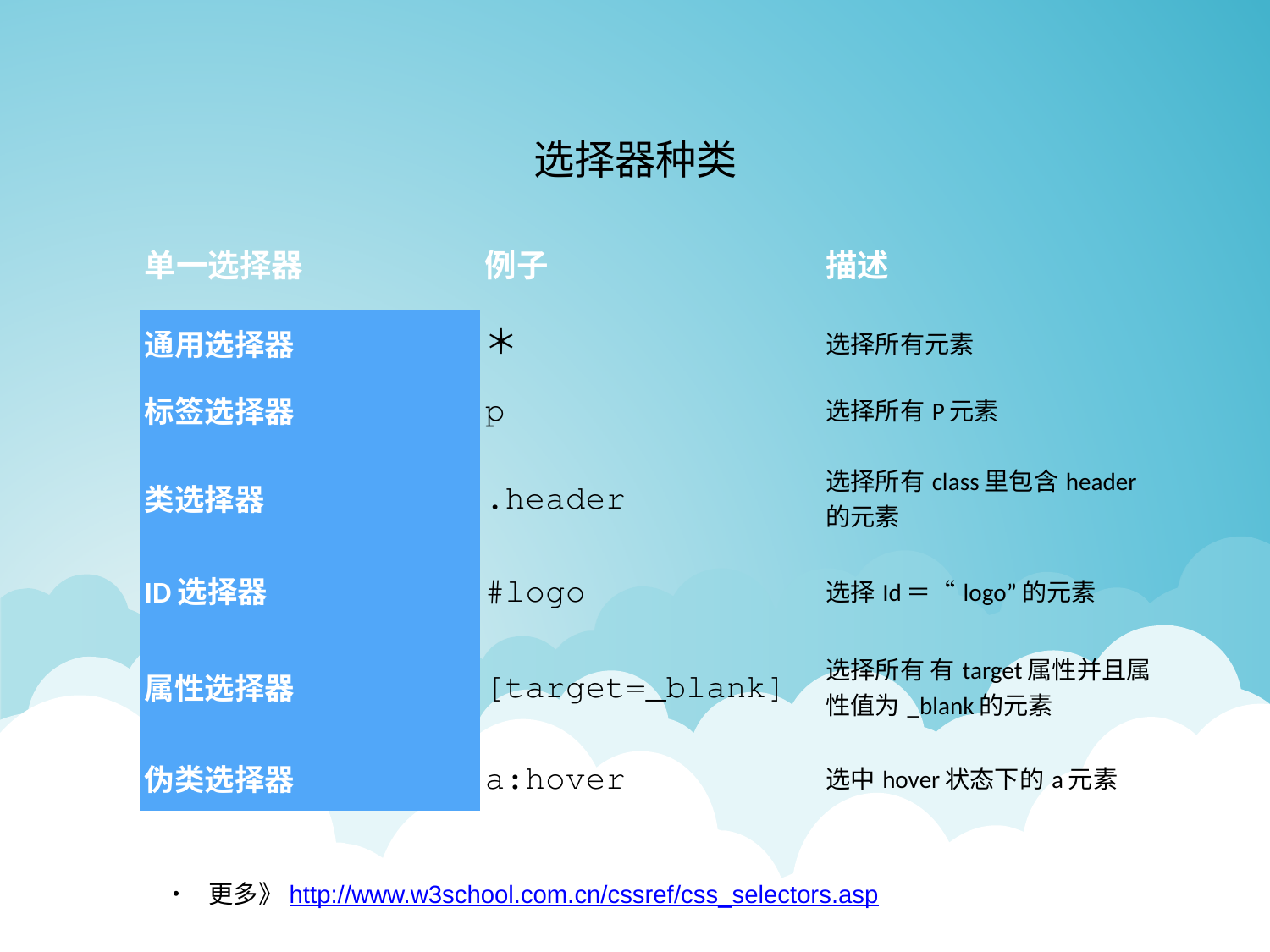

选择器种类
| 单一选择器 | 例子 | 描述 |
| --- | --- | --- |
| 通用选择器 | ＊ | 选择所有元素 |
| 标签选择器 | p | 选择所有P元素 |
| 类选择器 | .header | 选择所有class里包含header的元素 |
| ID选择器 | #logo | 选择Id＝“logo”的元素 |
| 属性选择器 | [target=\_blank] | 选择所有 有target属性并且属性值为\_blank的元素 |
| 伪类选择器 | a:hover | 选中hover状态下的a元素 |
更多》http://www.w3school.com.cn/cssref/css_selectors.asp